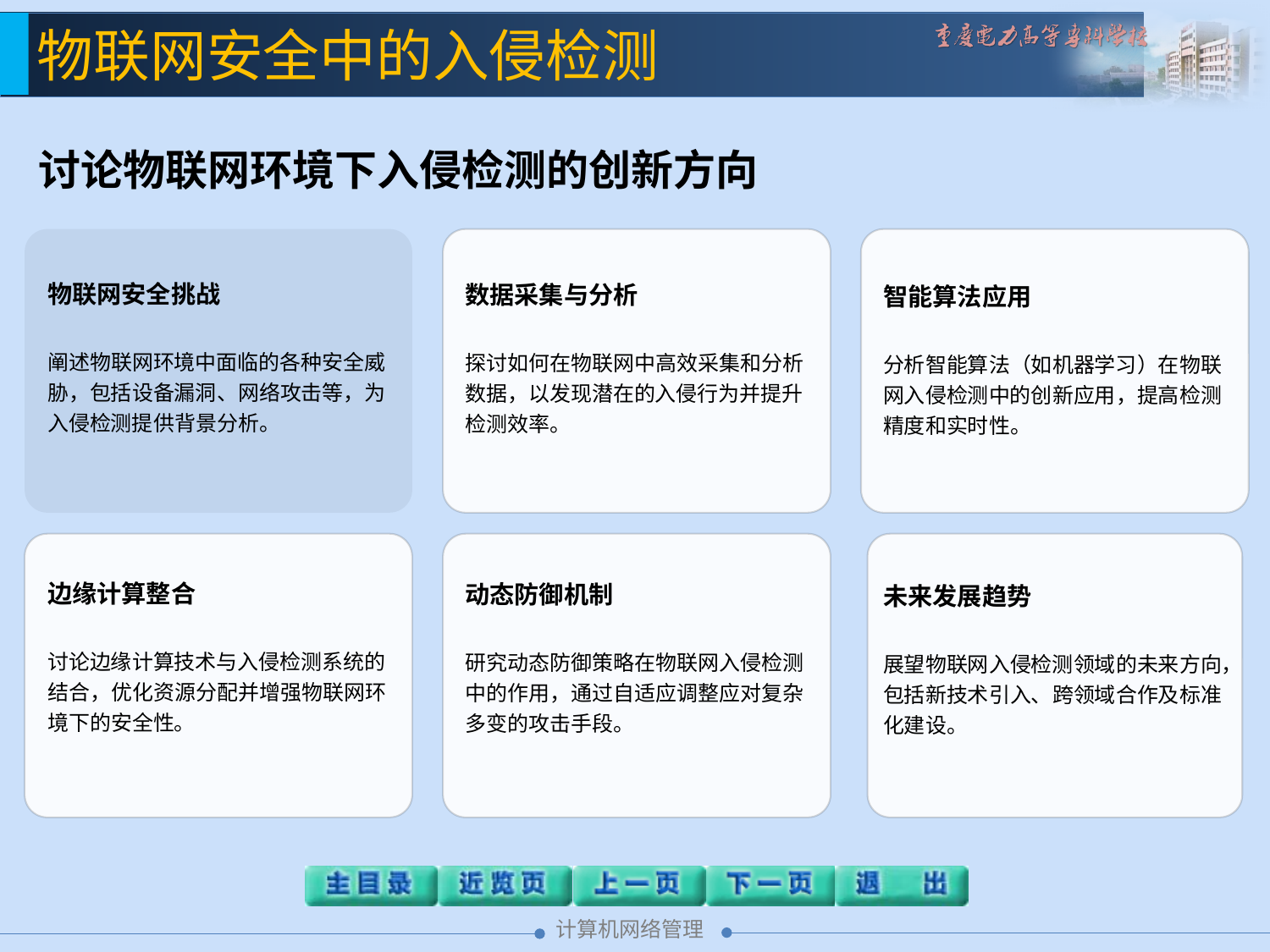

物联网安全中的入侵检测
讨论物联网环境下入侵检测的创新方向

物联网安全挑战
阐述物联网环境中面临的各种安全威胁，包括设备漏洞、网络攻击等，为入侵检测提供背景分析。

数据采集与分析
探讨如何在物联网中高效采集和分析数据，以发现潜在的入侵行为并提升检测效率。

智能算法应用
分析智能算法（如机器学习）在物联网入侵检测中的创新应用，提高检测精度和实时性。

边缘计算整合
讨论边缘计算技术与入侵检测系统的结合，优化资源分配并增强物联网环境下的安全性。

动态防御机制
研究动态防御策略在物联网入侵检测中的作用，通过自适应调整应对复杂多变的攻击手段。

未来发展趋势
展望物联网入侵检测领域的未来方向，包括新技术引入、跨领域合作及标准化建设。